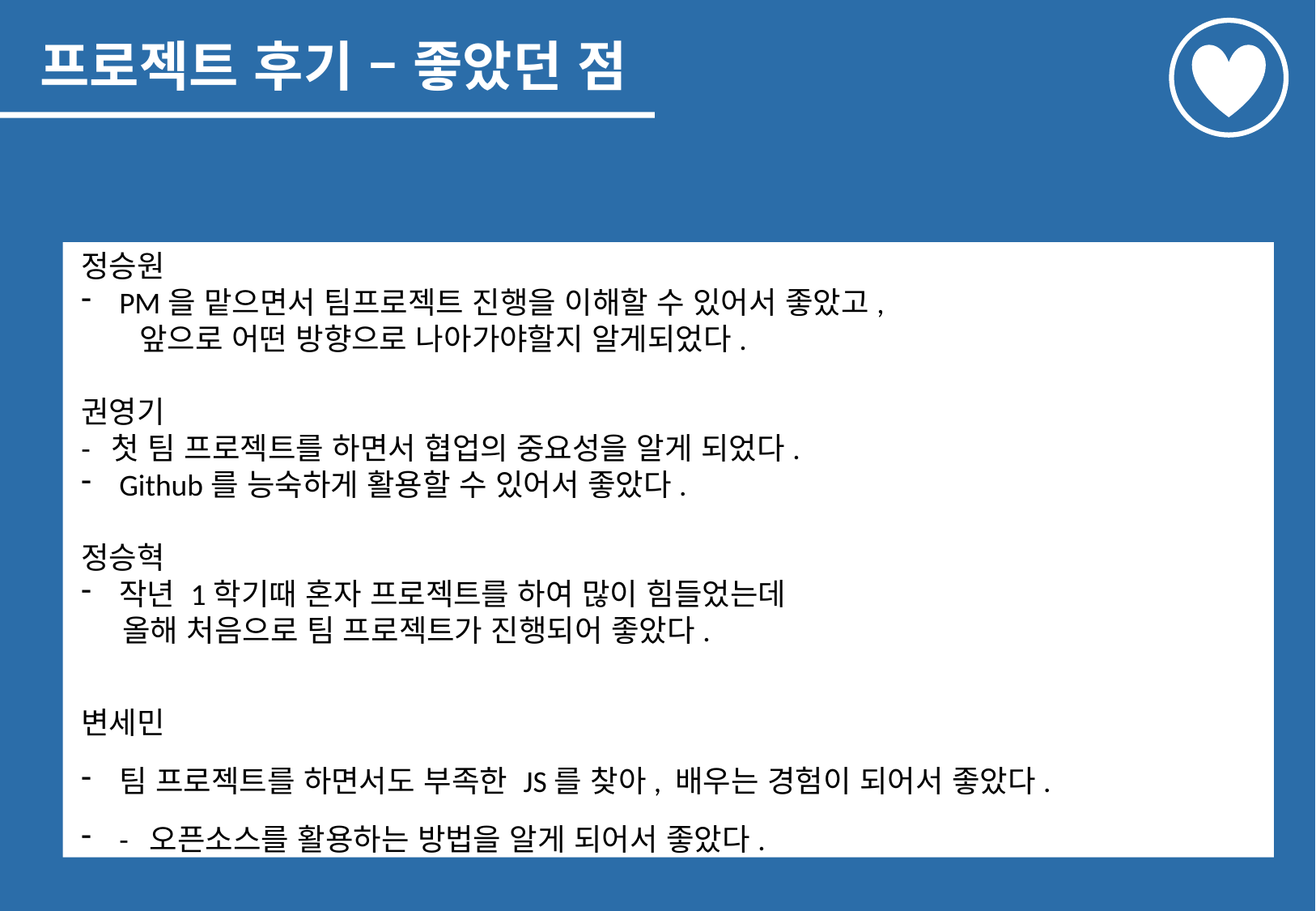

프로젝트 후기 – 좋았던 점

정승원
PM을 맡으면서 팀프로젝트 진행을 이해할 수 있어서 좋았고,
      앞으로 어떤 방향으로 나아가야할지 알게되었다.

권영기
-  첫 팀 프로젝트를 하면서 협업의 중요성을 알게 되었다.
Github를 능숙하게 활용할 수 있어서 좋았다.

정승혁
작년 1학기때 혼자 프로젝트를 하여 많이 힘들었는데
    올해 처음으로 팀 프로젝트가 진행되어 좋았다.

변세민
팀 프로젝트를 하면서도 부족한 JS를 찾아, 배우는 경험이 되어서 좋았다.
-  오픈소스를 활용하는 방법을 알게 되어서 좋았다.